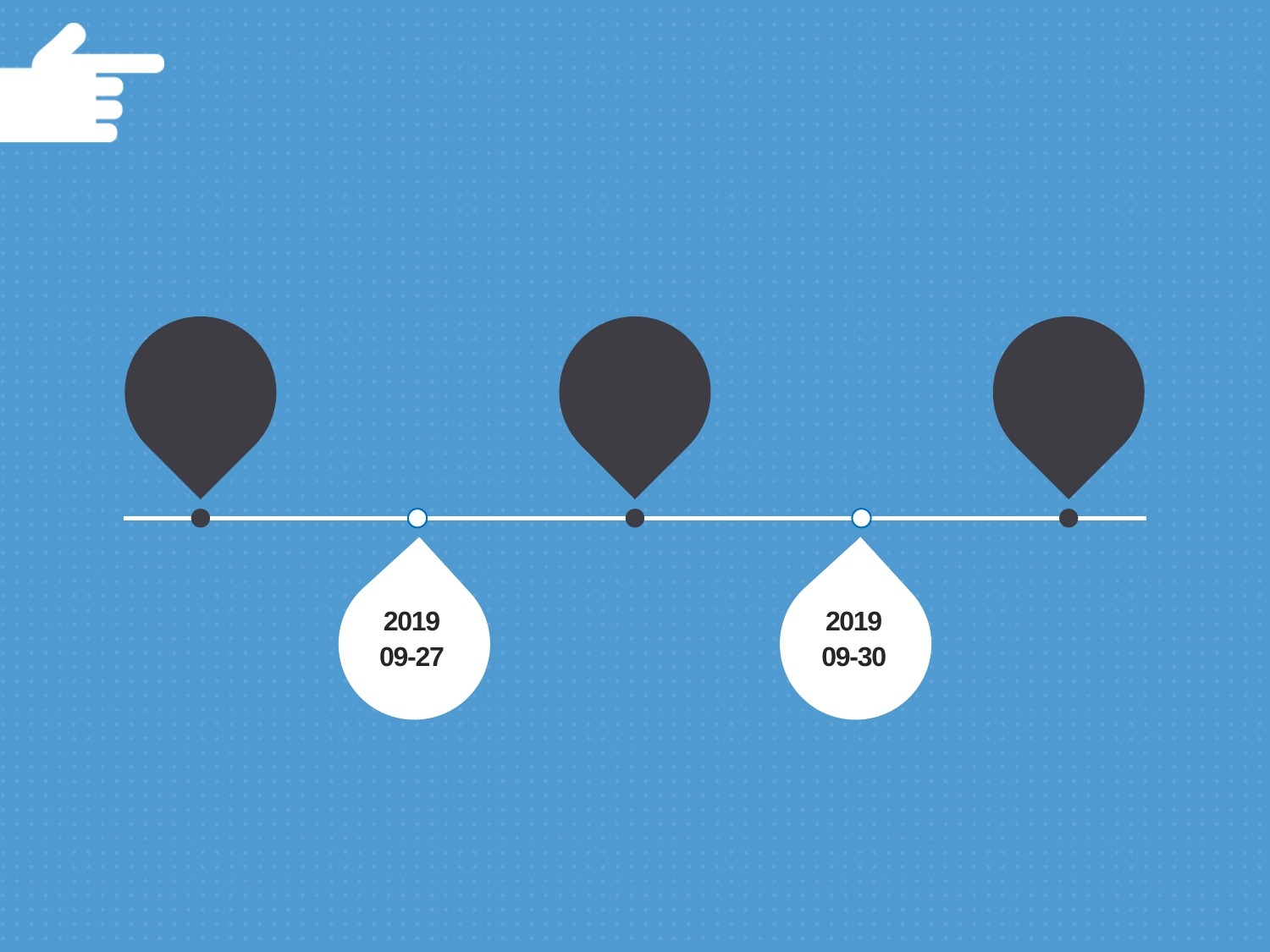

# 2. 일정표

구체적인 작업 전
페이지 스케치 작업
장바구니 구현을 위한
자바스크립트/서버 작업
2019
09-25
2019
09-28
2019
10-07
스케치 작업
JS/PHP/MYSQL 작업

스케치를 토대로
페이지 HTML./CSS 작업
HTML/CSS 작업
문서 작업 수정 및
프로젝트 종료
장바구니 구현을
위한 프로젝트 시작
수정
& 프로젝트 종료

프로젝트 시작
& 컨셉 구상

2019
09-27
2019
09-30